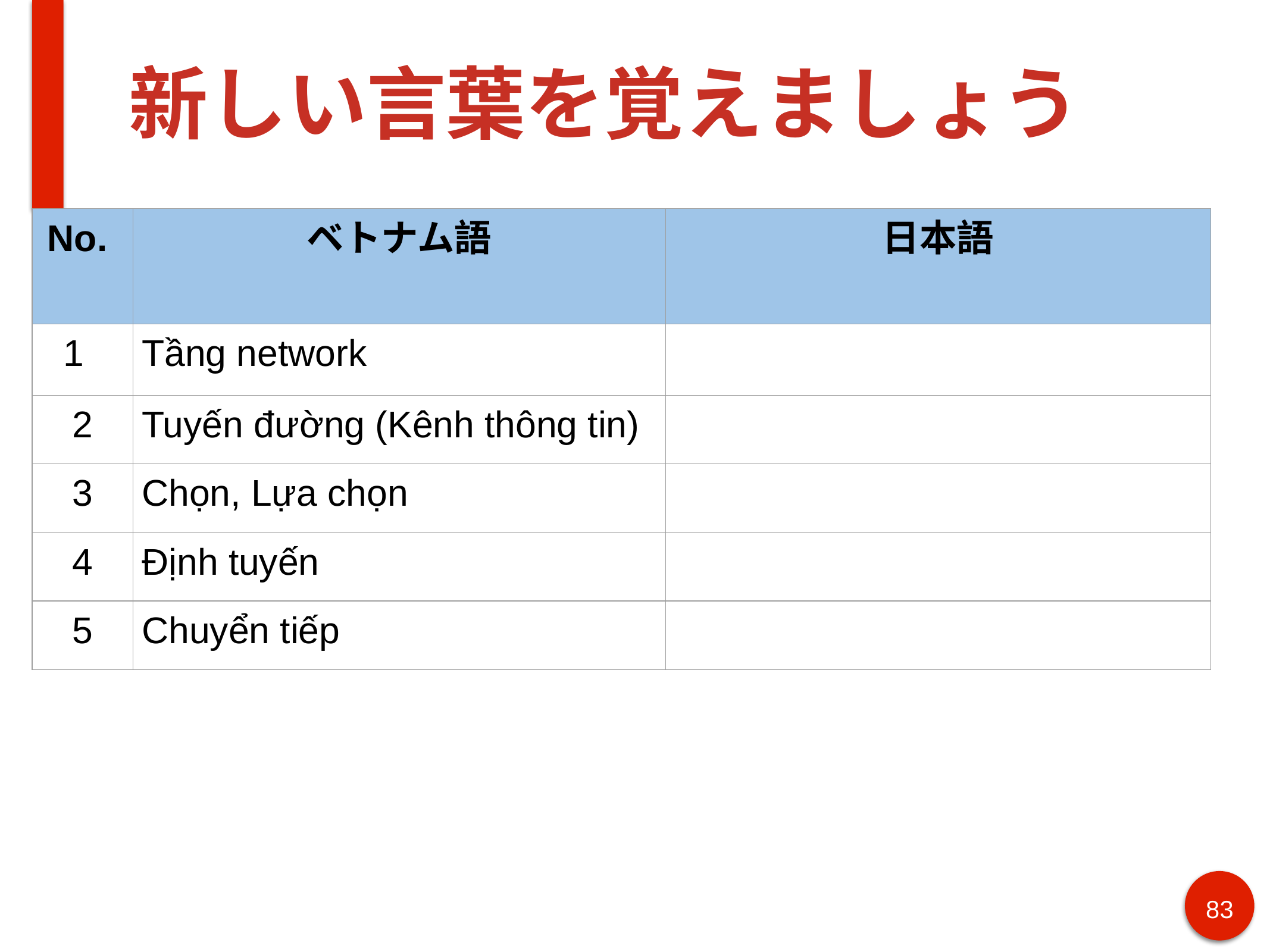

# 新しい言葉を覚えましょう
| No. | ベトナム語 | 日本語 |
| --- | --- | --- |
| 1 | Tầng network |  |
| 2 | Tuyến đường (Kênh thông tin) |  |
| 3 | Chọn, Lựa chọn |  |
| 4 | Định tuyến |  |
| 5 | Chuyển tiếp |  |
83